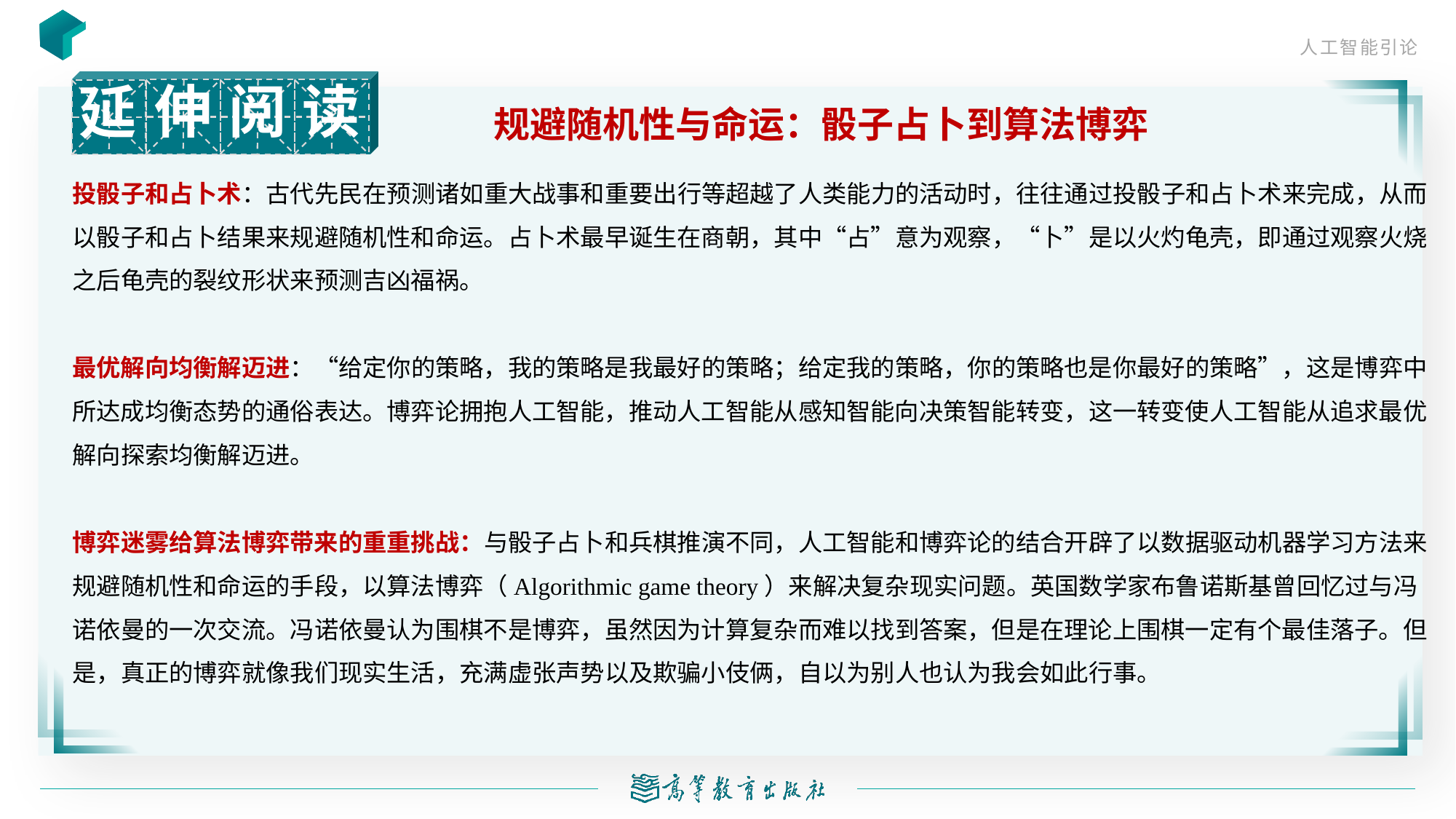

读
阅
伸
延

规避随机性与命运：骰子占卜到算法博弈
投骰子和占卜术：古代先民在预测诸如重大战事和重要出行等超越了人类能力的活动时，往往通过投骰子和占卜术来完成，从而以骰子和占卜结果来规避随机性和命运。占卜术最早诞生在商朝，其中“占”意为观察，“卜”是以火灼龟壳，即通过观察火烧之后龟壳的裂纹形状来预测吉凶福祸。

最优解向均衡解迈进：“给定你的策略，我的策略是我最好的策略；给定我的策略，你的策略也是你最好的策略”，这是博弈中所达成均衡态势的通俗表达。博弈论拥抱人工智能，推动人工智能从感知智能向决策智能转变，这一转变使人工智能从追求最优解向探索均衡解迈进。

博弈迷雾给算法博弈带来的重重挑战：与骰子占卜和兵棋推演不同，人工智能和博弈论的结合开辟了以数据驱动机器学习方法来规避随机性和命运的手段，以算法博弈（Algorithmic game theory）来解决复杂现实问题。英国数学家布鲁诺斯基曾回忆过与冯诺依曼的一次交流。冯诺依曼认为围棋不是博弈，虽然因为计算复杂而难以找到答案，但是在理论上围棋一定有个最佳落子。但是，真正的博弈就像我们现实生活，充满虚张声势以及欺骗小伎俩，自以为别人也认为我会如此行事。